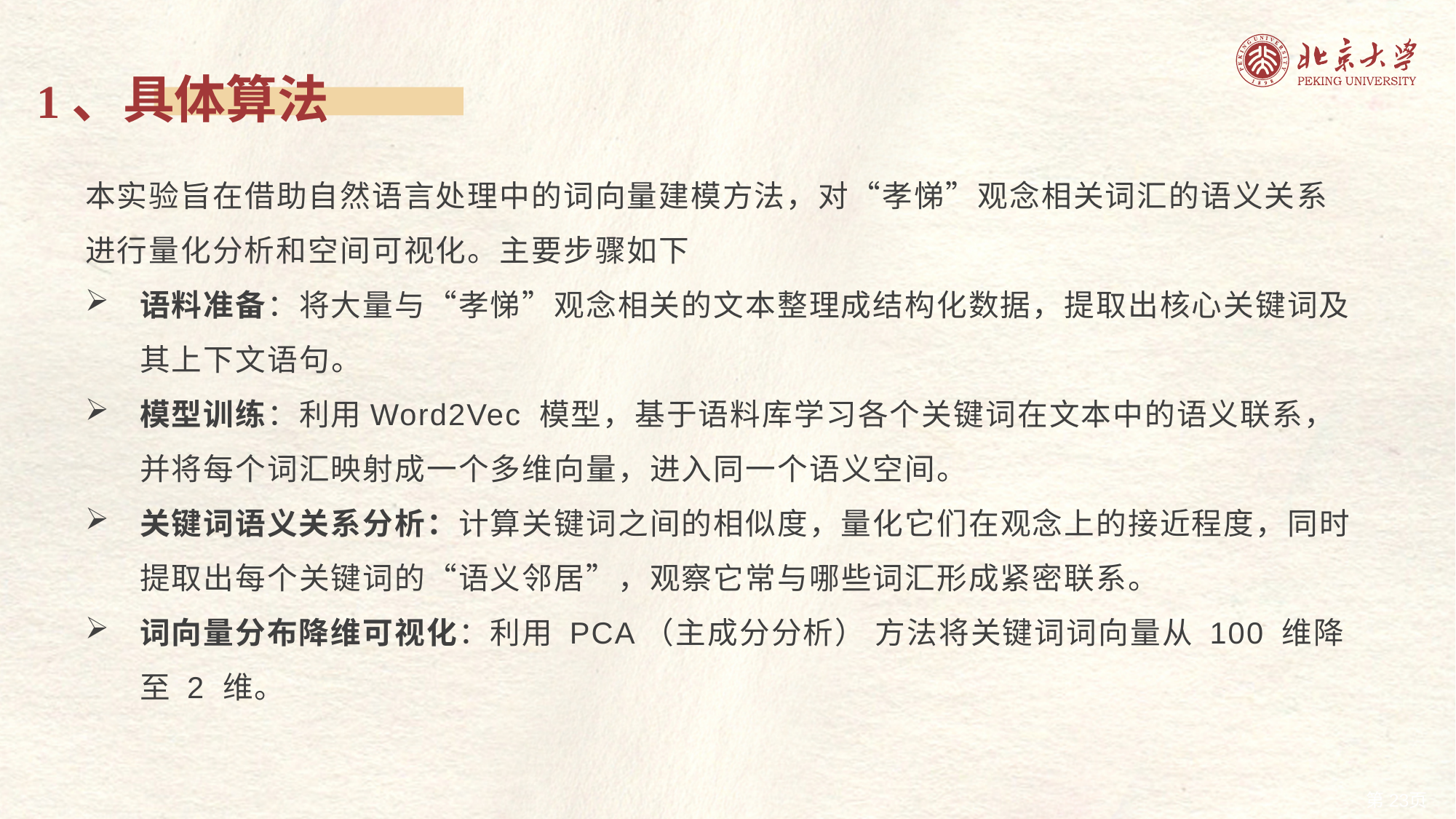

1、具体算法

本实验旨在借助自然语言处理中的词向量建模方法，对“孝悌”观念相关词汇的语义关系进行量化分析和空间可视化。主要步骤如下
语料准备：将大量与“孝悌”观念相关的文本整理成结构化数据，提取出核心关键词及其上下文语句。
模型训练：利用Word2Vec 模型，基于语料库学习各个关键词在文本中的语义联系，并将每个词汇映射成一个多维向量，进入同一个语义空间。
关键词语义关系分析：计算关键词之间的相似度，量化它们在观念上的接近程度，同时提取出每个关键词的“语义邻居”，观察它常与哪些词汇形成紧密联系。
词向量分布降维可视化：利用 PCA（主成分分析） 方法将关键词词向量从 100 维降至 2 维。

23